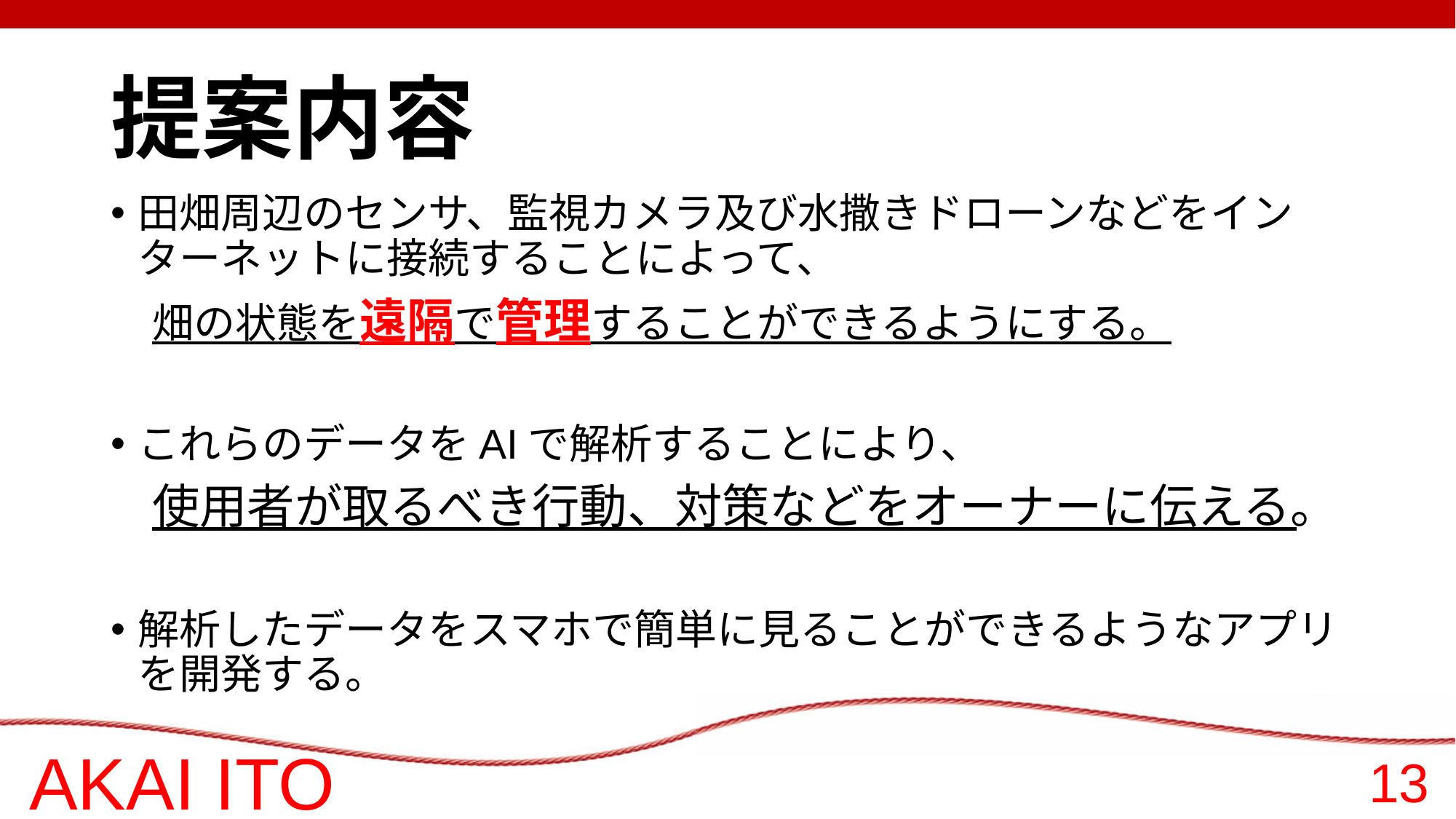

# 提案内容
田畑周辺のセンサ、監視カメラ及び水撒きドローンなどをインターネットに接続することによって、
　畑の状態を遠隔で管理することができるようにする。

これらのデータをAIで解析することにより、
　使用者が取るべき行動、対策などをオーナーに伝える。

解析したデータをスマホで簡単に見ることができるようなアプリを開発する。
AKAI ITO
13